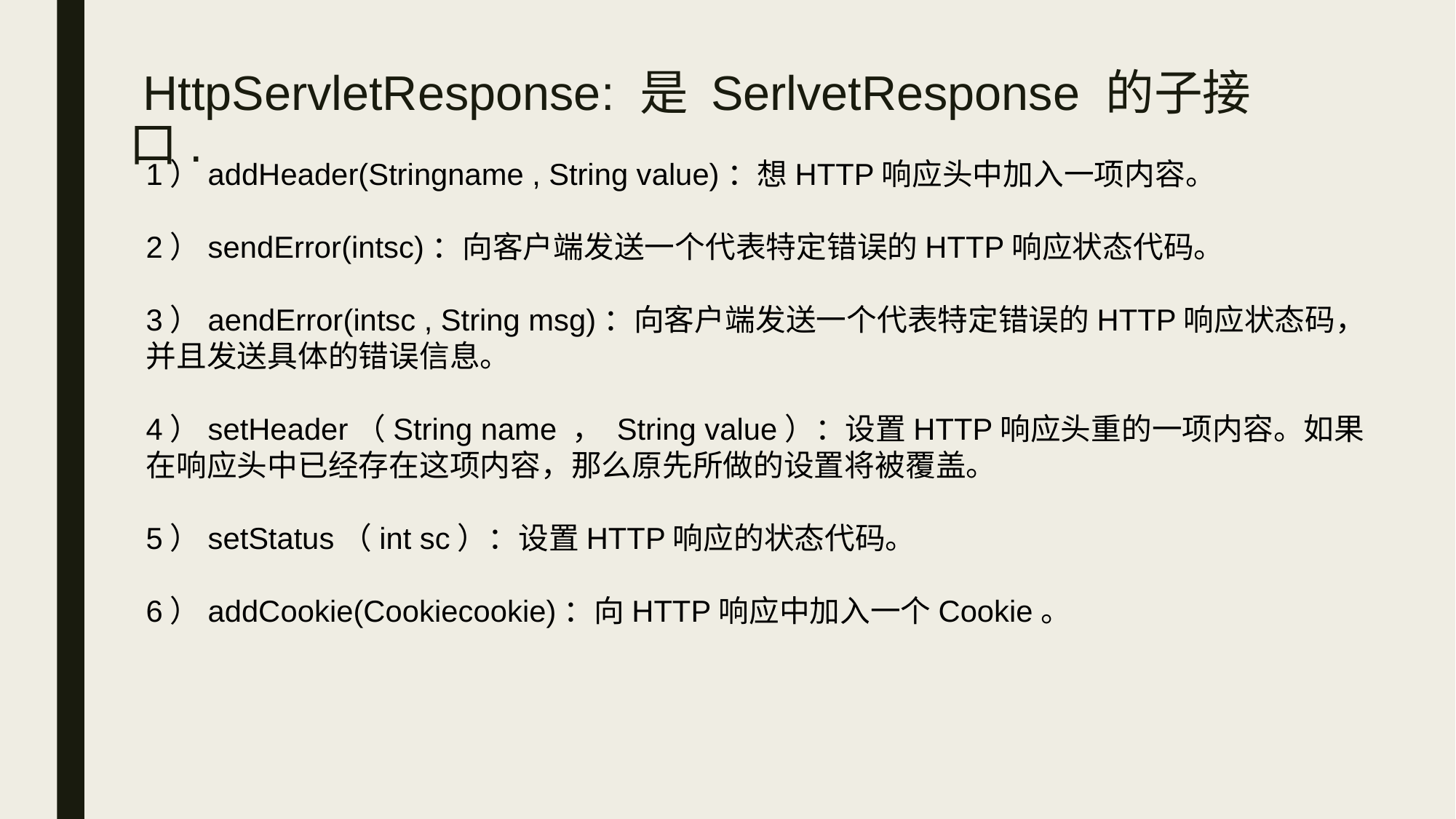

# HttpServletResponse: 是 SerlvetResponse 的子接口.
1）addHeader(Stringname , String value)：想HTTP响应头中加入一项内容。

2）sendError(intsc)：向客户端发送一个代表特定错误的HTTP响应状态代码。

3）aendError(intsc , String msg)：向客户端发送一个代表特定错误的HTTP响应状态码，并且发送具体的错误信息。

4）setHeader（String name ， String value）：设置HTTP响应头重的一项内容。如果在响应头中已经存在这项内容，那么原先所做的设置将被覆盖。

5）setStatus（int sc）：设置HTTP响应的状态代码。

6）addCookie(Cookiecookie)：向HTTP响应中加入一个Cookie。